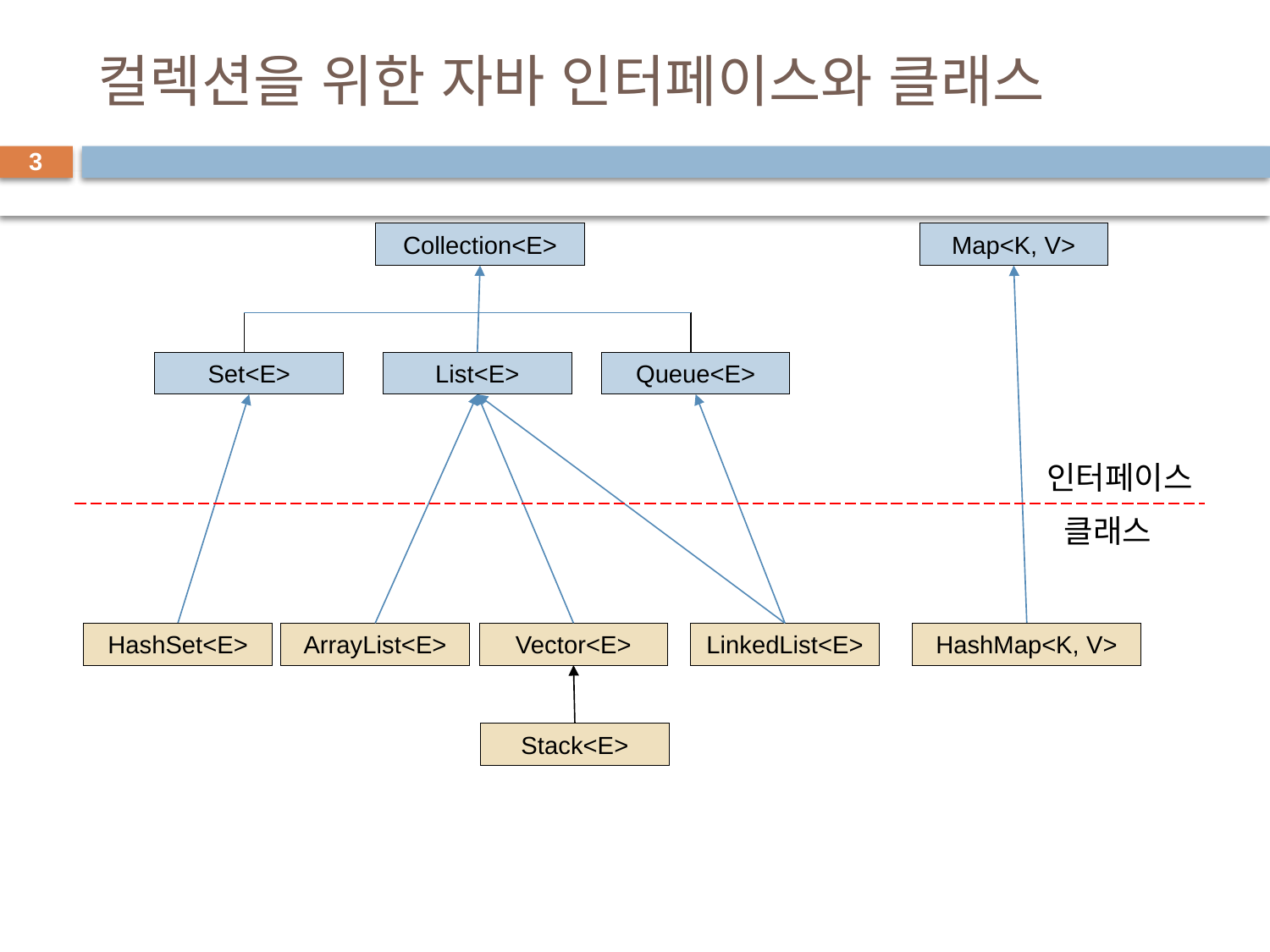

# 컬렉션을 위한 자바 인터페이스와 클래스
3
Map<K, V>
Collection<E>
Set<E>
List<E>
Queue<E>
인터페이스
클래스
HashSet<E>
ArrayList<E>
Vector<E>
LinkedList<E>
HashMap<K, V>
Stack<E>